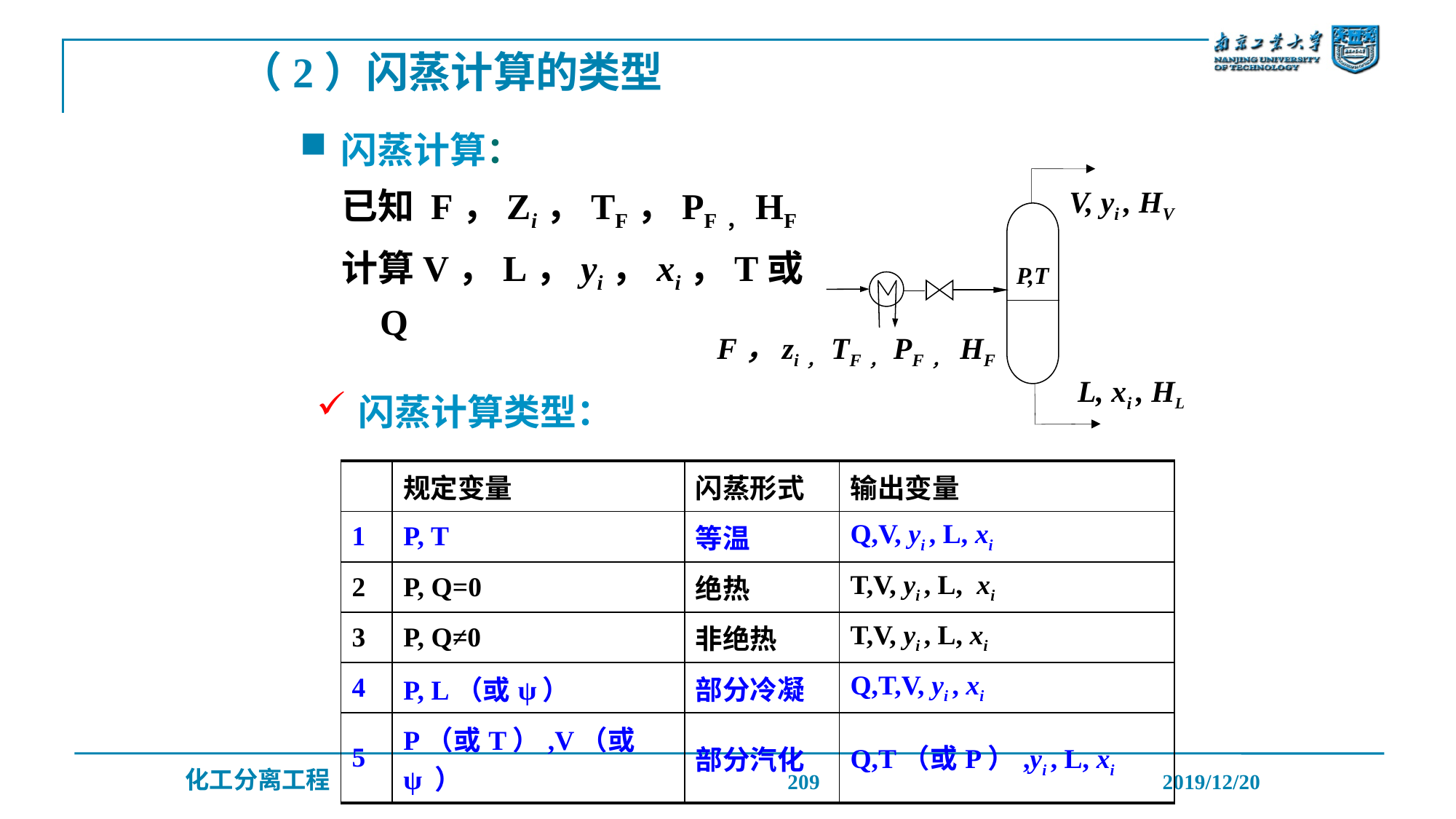

（2）闪蒸计算的类型
闪蒸计算：
已知 F，Zi，TF，PF，HF
计算V，L，yi，xi，T或Q

V, yi , HV
P,T
F，zi，TF，PF， HF
L, xi , HL

闪蒸计算类型：

|  | 规定变量 | 闪蒸形式 | 输出变量 |
| --- | --- | --- | --- |
| 1 | P, T | 等温 | Q,V, yi , L, xi |
| 2 | P, Q=0 | 绝热 | T,V, yi , L, xi |
| 3 | P, Q≠0 | 非绝热 | T,V, yi , L, xi |
| 4 | P, L（或ψ） | 部分冷凝 | Q,T,V, yi , xi |
| 5 | P（或T）,V（或ψ ） | 部分汽化 | Q,T（或P）,yi , L, xi |
209
2019/12/20
化工分离工程